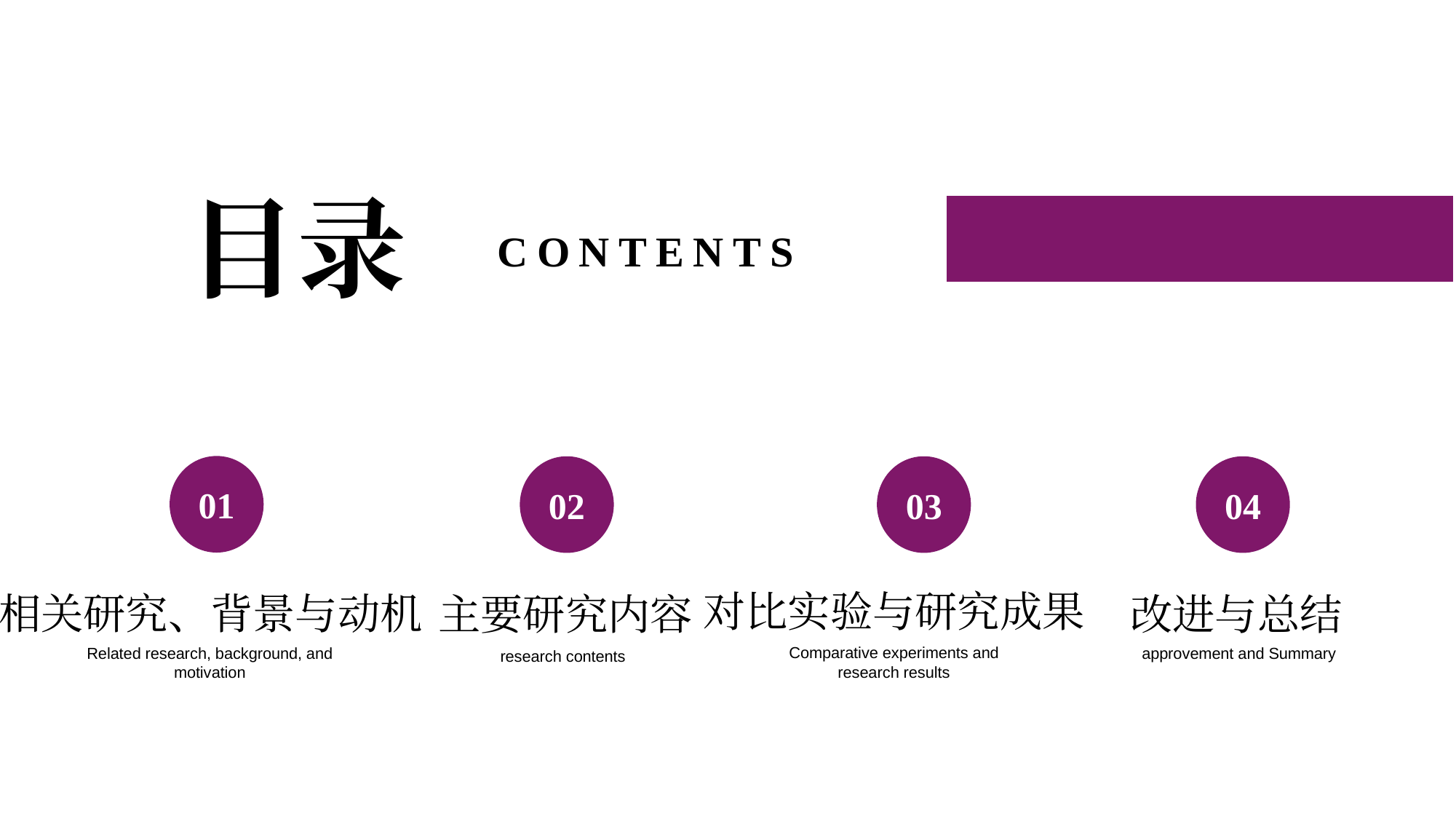

目录

CONTENTS
01
02
03
04
对比实验与研究成果
Comparative experiments and research results

相关研究、背景与动机
Related research, background, and motivation
主要研究内容
research contents
改进与总结
approvement and Summary